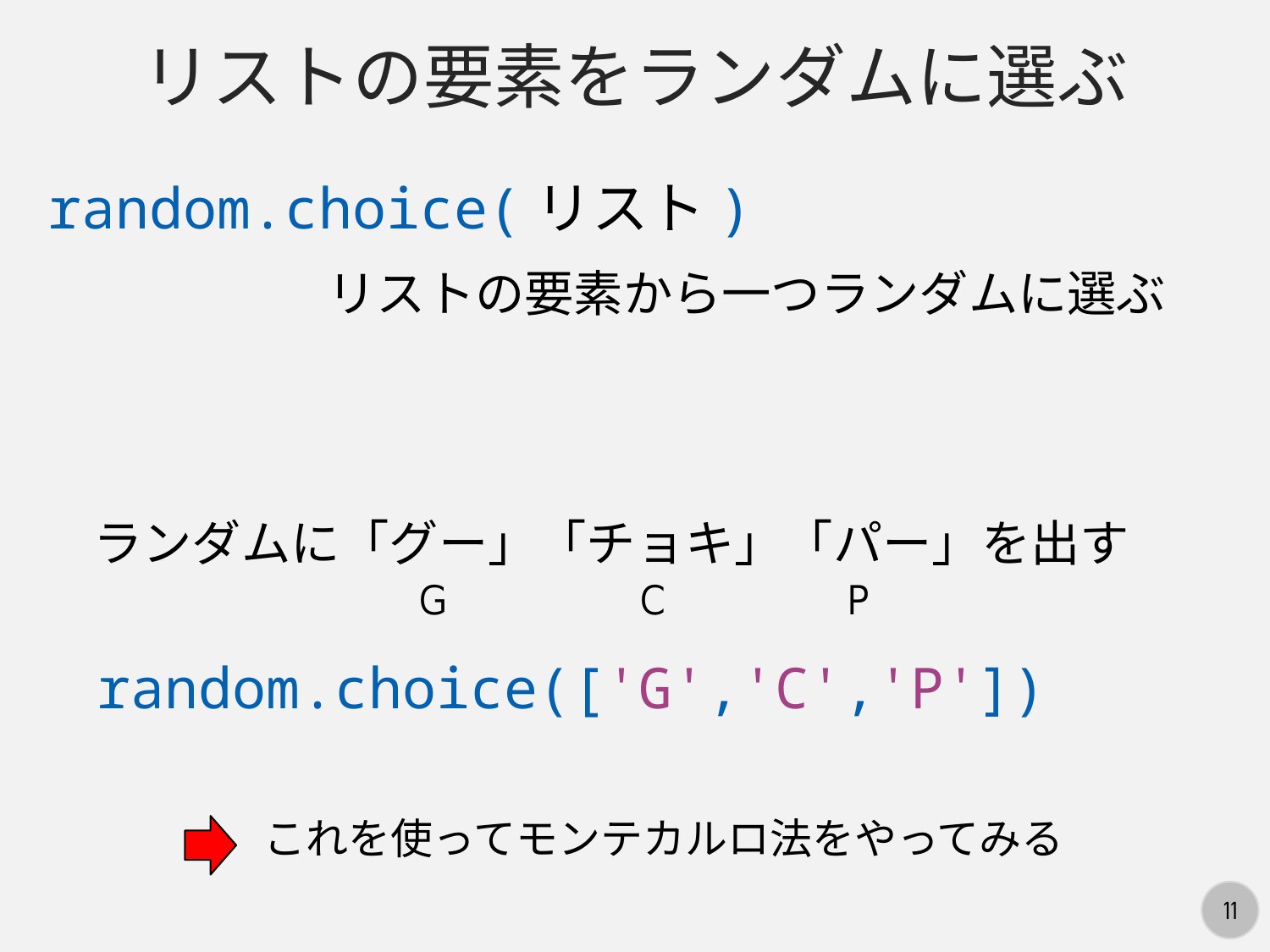

リストの要素をランダムに選ぶ
random.choice(リスト)
リストの要素から一つランダムに選ぶ
ランダムに「グー」「チョキ」「パー」を出す
G
C
P
random.choice(['G','C','P'])
これを使ってモンテカルロ法をやってみる